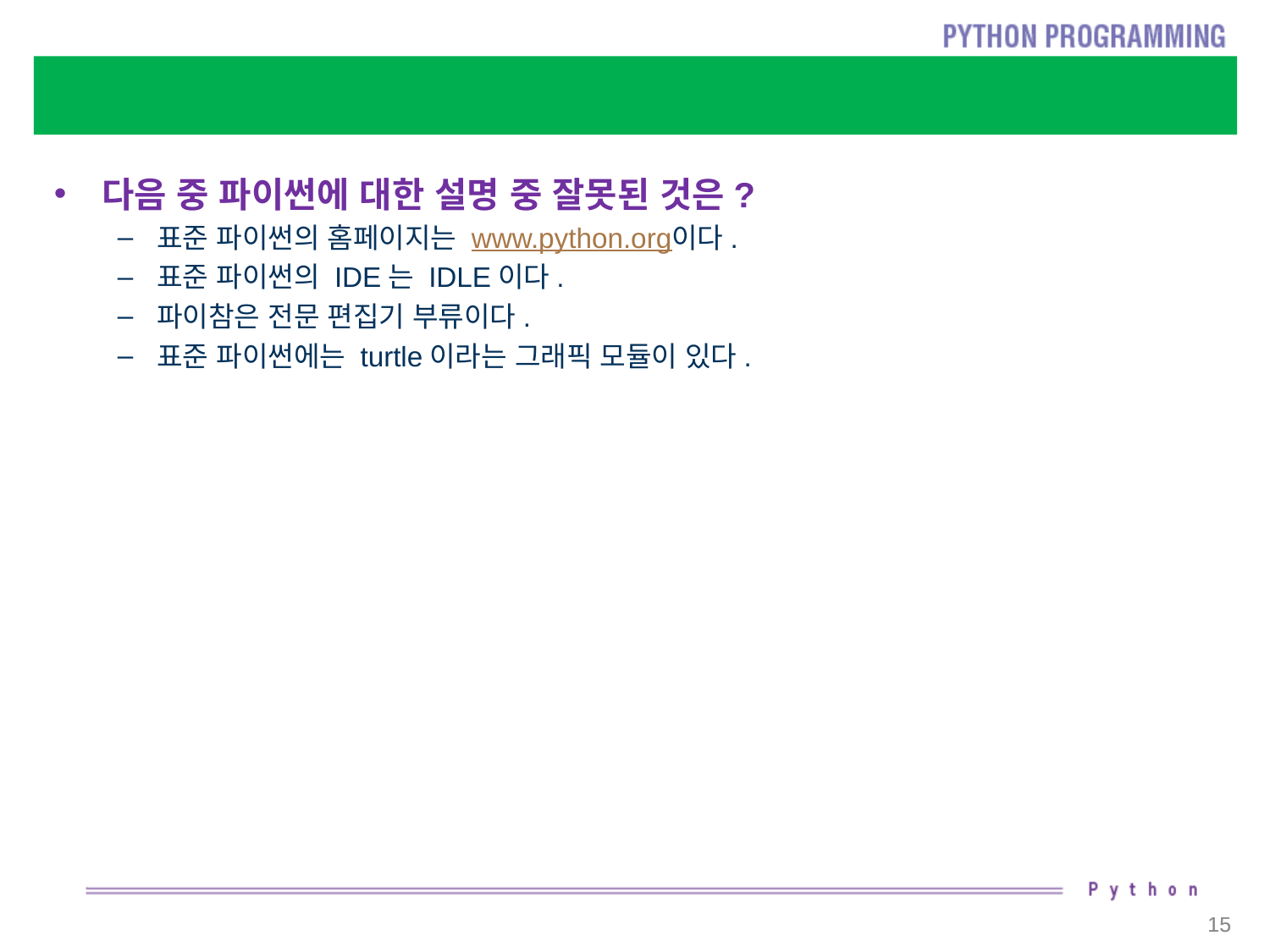

#
다음 중 파이썬에 대한 설명 중 잘못된 것은?
표준 파이썬의 홈페이지는 www.python.org이다.
표준 파이썬의 IDE는 IDLE이다.
파이참은 전문 편집기 부류이다.
표준 파이썬에는 turtle이라는 그래픽 모듈이 있다.
15